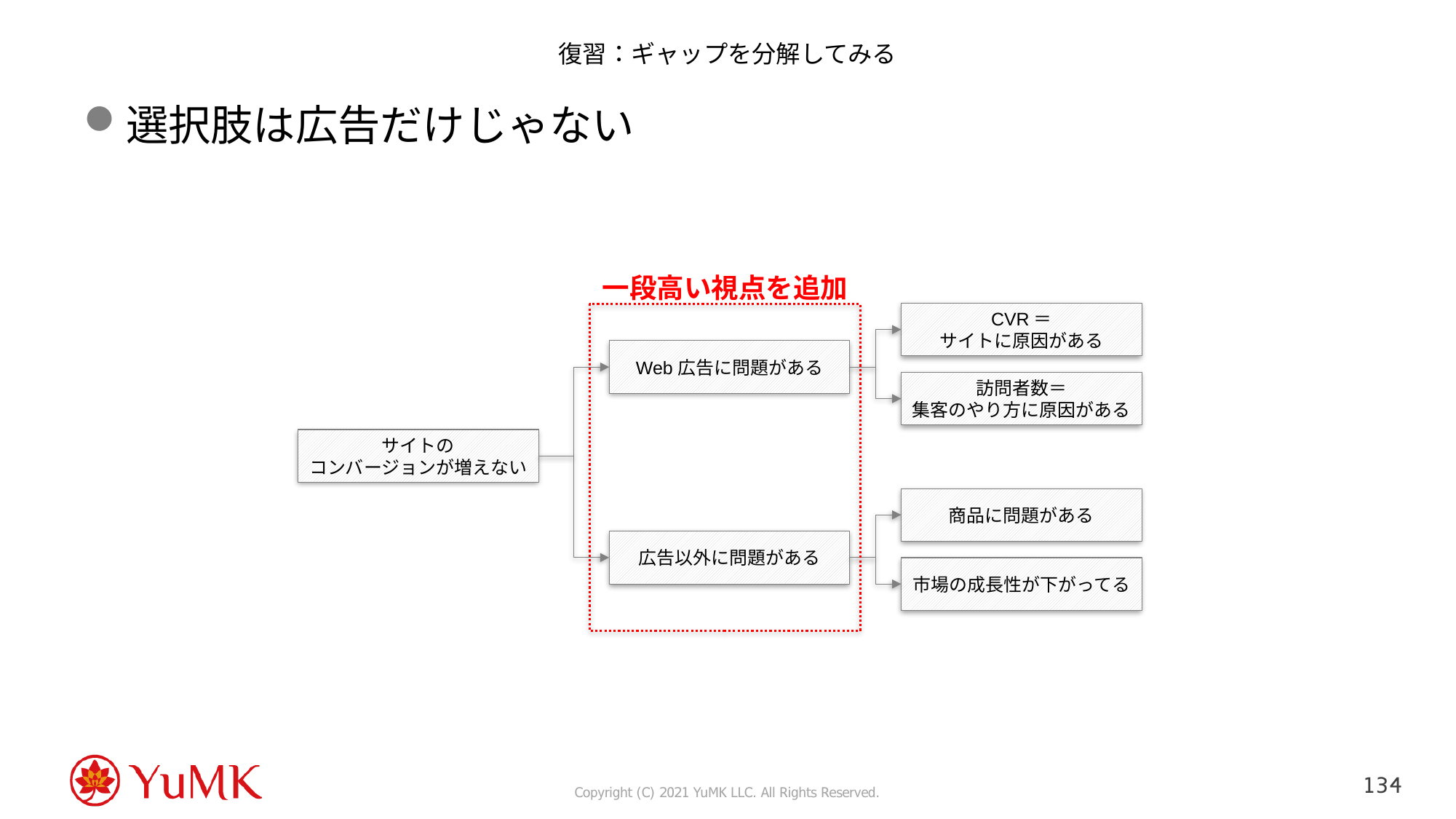

# 復習：ギャップを分解してみる
選択肢は広告だけじゃない
一段高い視点を追加
CVR＝
サイトに原因がある

Web広告に問題がある
訪問者数＝
集客のやり方に原因がある
サイトの
コンバージョンが増えない
商品に問題がある
広告以外に問題がある
市場の成長性が下がってる
134